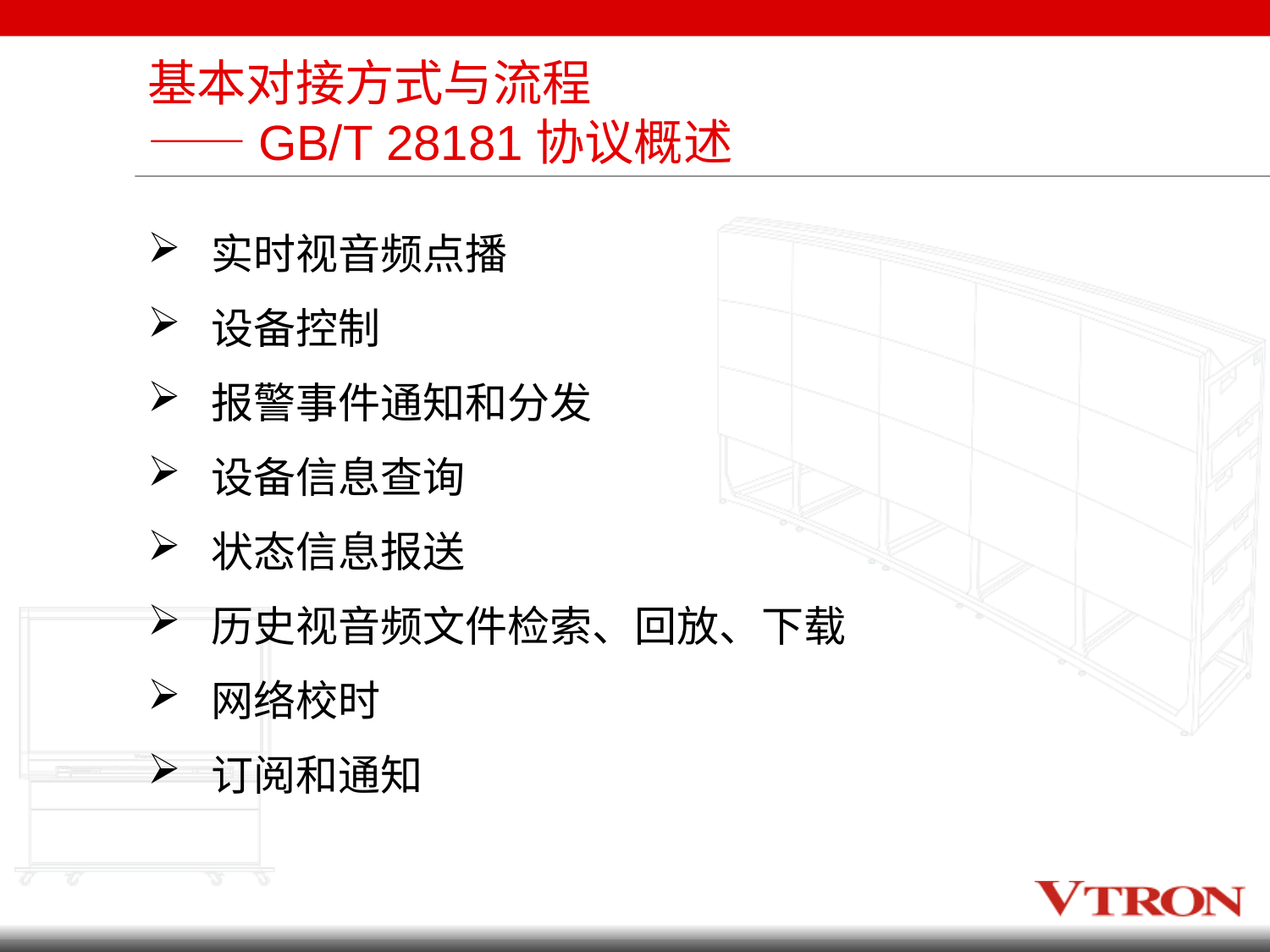

# 基本对接方式与流程 ——GB/T 28181协议概述
实时视音频点播
设备控制
报警事件通知和分发
设备信息查询
状态信息报送
历史视音频文件检索、回放、下载
网络校时
订阅和通知